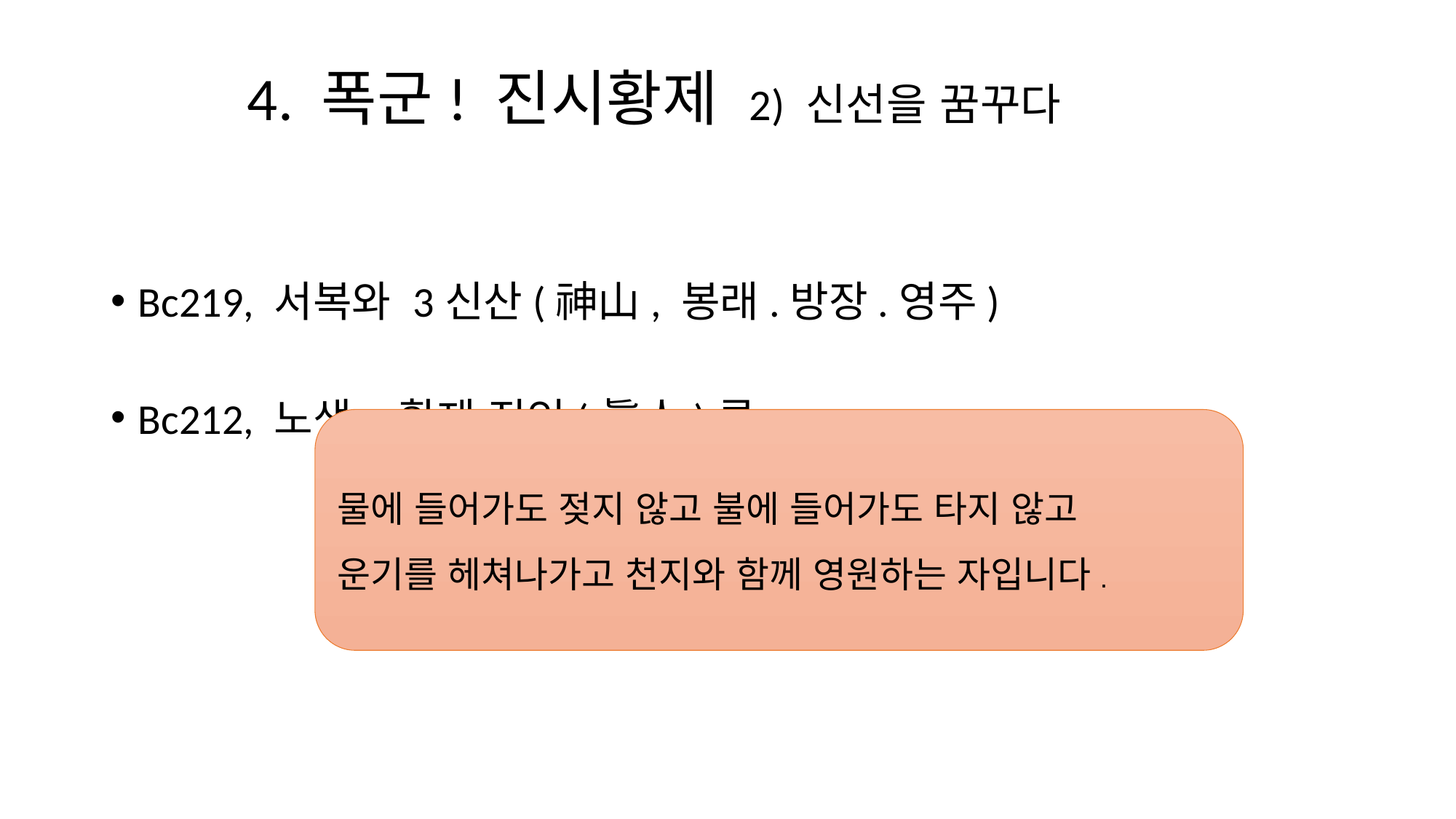

# 4. 폭군! 진시황제 2) 신선을 꿈꾸다
Bc219, 서복와 3신산(神山, 봉래.방장.영주)
Bc212, 노생 – 황제 진인(眞人)론

물에 들어가도 젖지 않고 불에 들어가도 타지 않고
운기를 헤쳐나가고 천지와 함께 영원하는 자입니다.